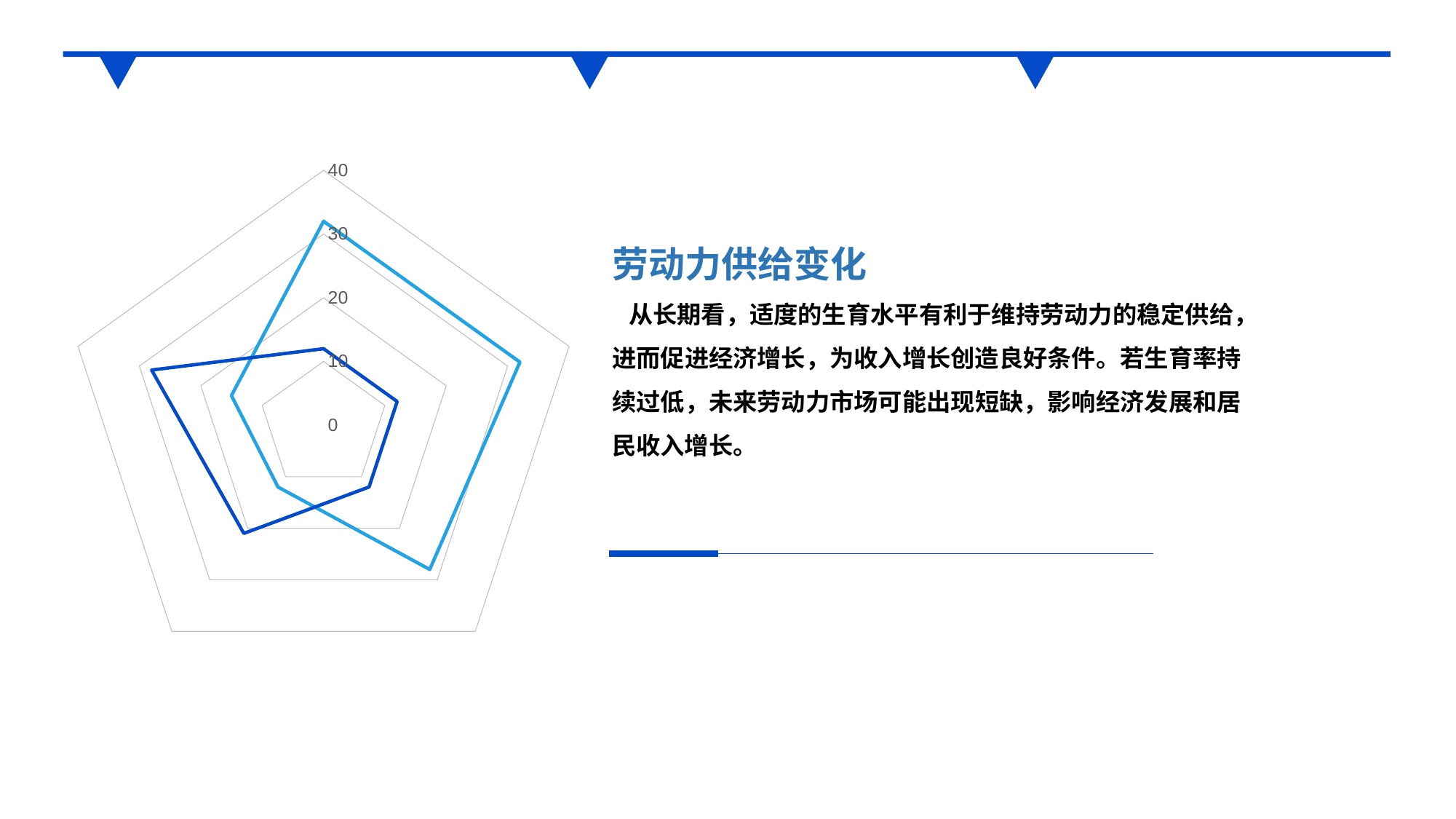

### Chart

| Category | 系列 1 | 系列 2 |
|---|---|---|
| 37261 | 32.0 | 12.0 |
| 37262 | 32.0 | 12.0 |
| 37263 | 28.0 | 12.0 |
| 37264 | 12.0 | 21.0 |
| 37265 | 15.0 | 28.0 |
劳动力供给变化
  从长期看，适度的生育水平有利于维持劳动力的稳定供给，进而促进经济增长，为收入增长创造良好条件。若生育率持续过低，未来劳动力市场可能出现短缺，影响经济发展和居民收入增长。